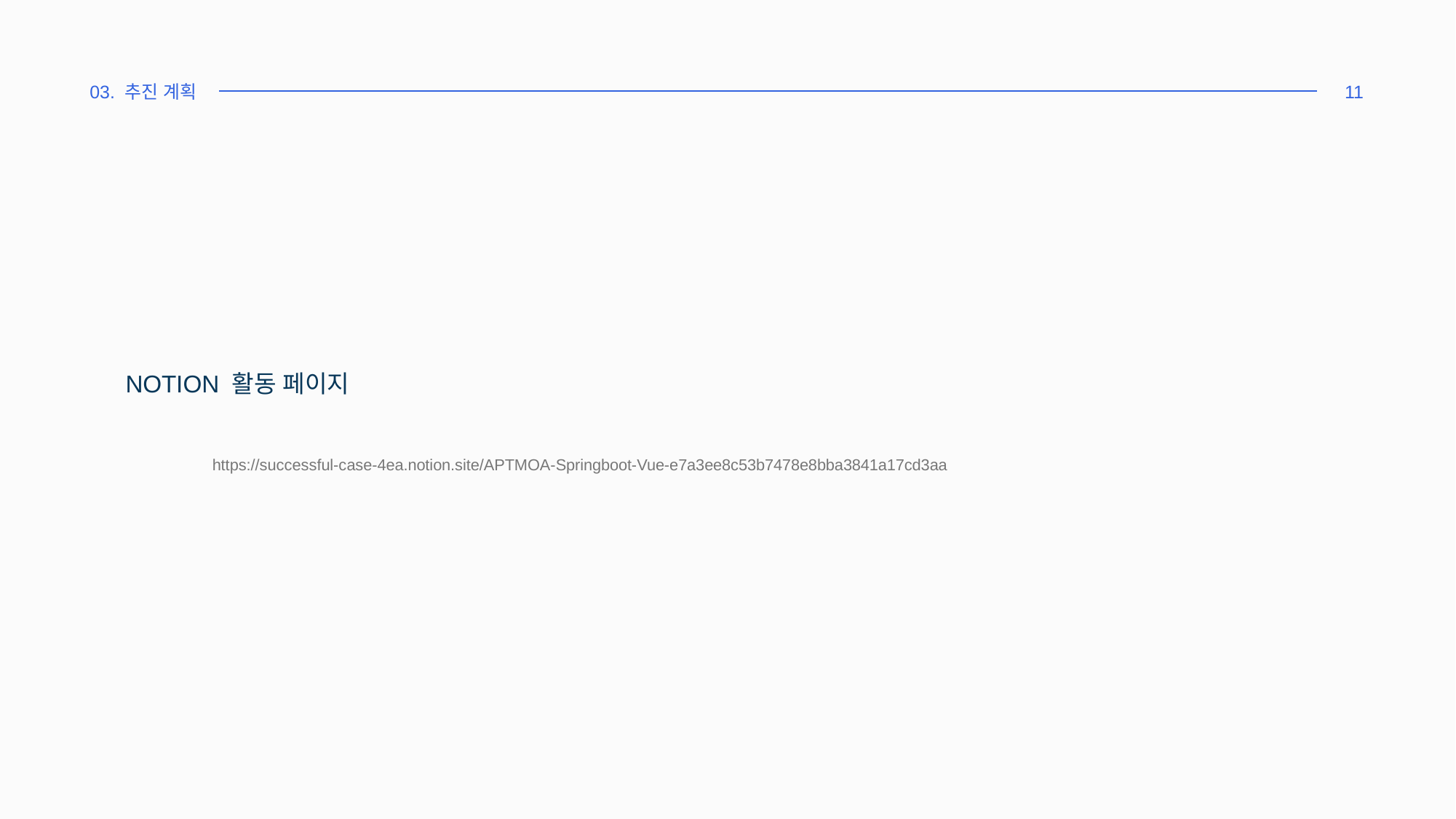

03. 추진 계획
11
NOTION 활동 페이지
https://successful-case-4ea.notion.site/APTMOA-Springboot-Vue-e7a3ee8c53b7478e8bba3841a17cd3aa